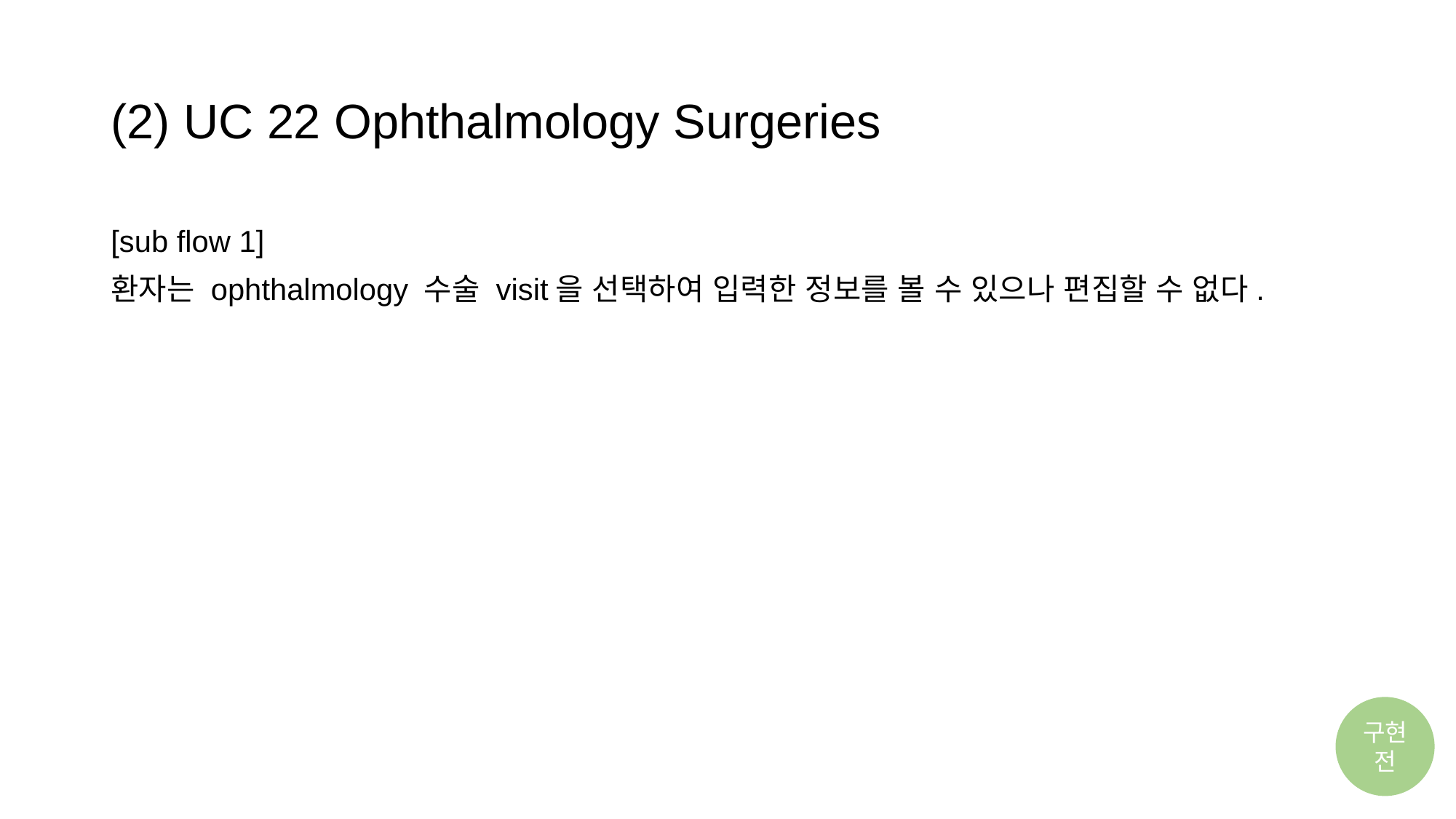

# (2) UC 22 Ophthalmology Surgeries
[sub flow 1]
환자는 ophthalmology 수술 visit을 선택하여 입력한 정보를 볼 수 있으나 편집할 수 없다.
구현 전